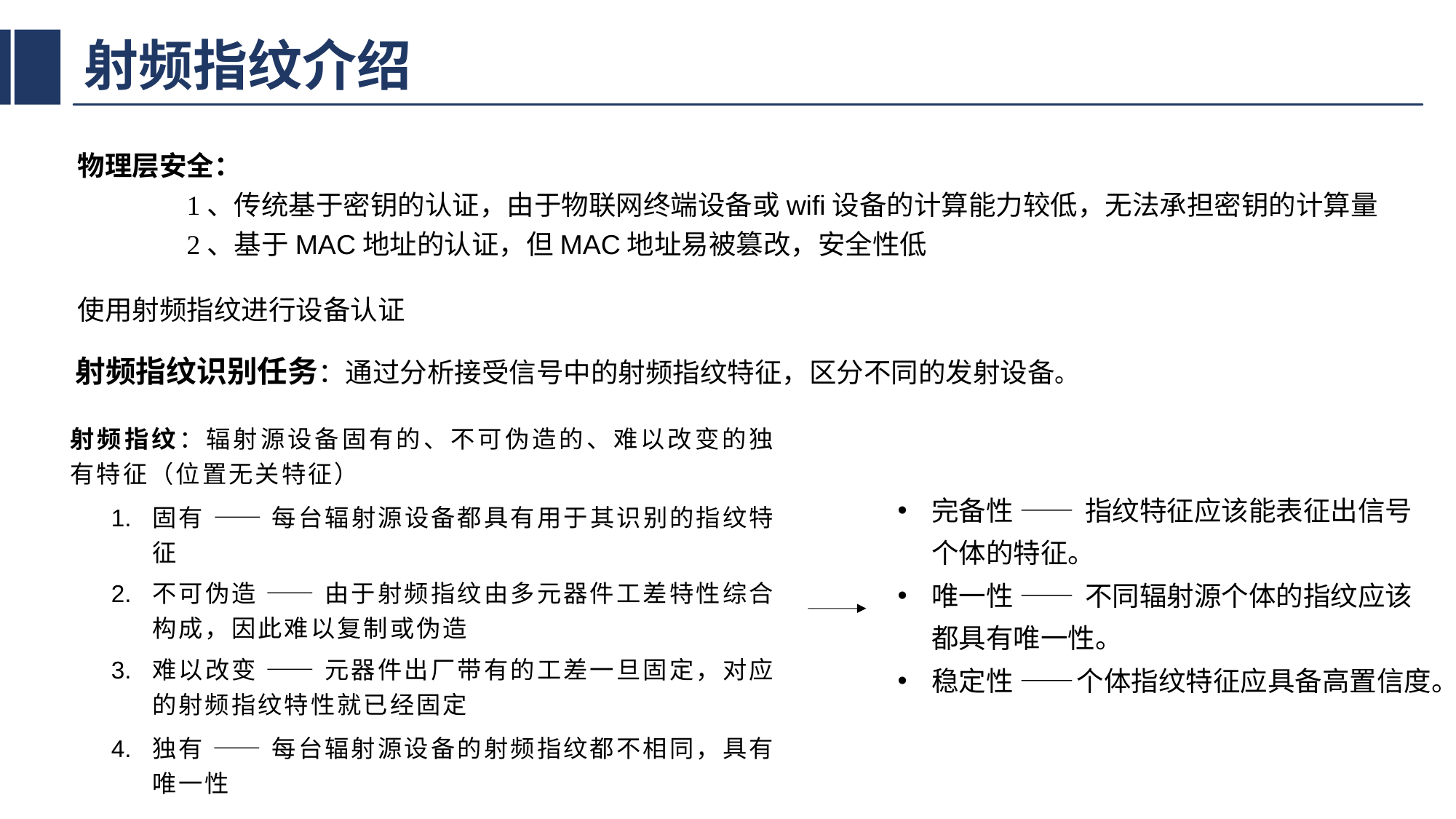

# 射频指纹介绍
物理层安全：
	1、传统基于密钥的认证，由于物联网终端设备或wifi设备的计算能力较低，无法承担密钥的计算量
	2、基于MAC地址的认证，但MAC地址易被篡改，安全性低

使用射频指纹进行设备认证
射频指纹识别任务：通过分析接受信号中的射频指纹特征，区分不同的发射设备。

射频指纹：辐射源设备固有的、不可伪造的、难以改变的独有特征（位置无关特征）
固有 —— 每台辐射源设备都具有用于其识别的指纹特征
不可伪造 —— 由于射频指纹由多元器件工差特性综合构成，因此难以复制或伪造
难以改变 —— 元器件出厂带有的工差一旦固定，对应的射频指纹特性就已经固定
独有 —— 每台辐射源设备的射频指纹都不相同，具有唯一性
完备性 —— 指纹特征应该能表征出信号个体的特征。
唯一性 —— 不同辐射源个体的指纹应该都具有唯一性。
稳定性 ——个体指纹特征应具备高置信度。